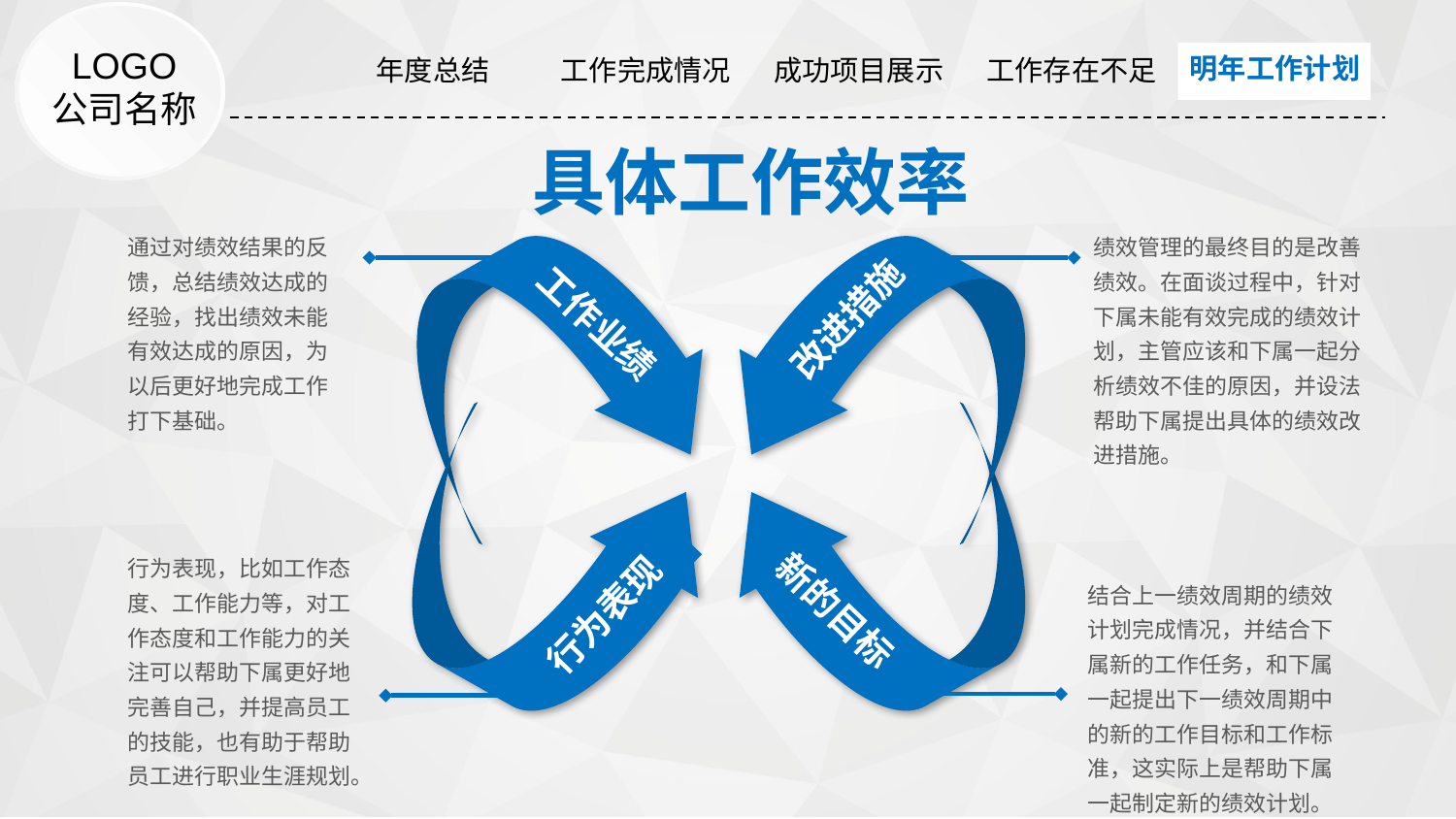

| 年度总结 | 工作完成情况 | 成功项目展示 | 工作存在不足 | 明年工作计划 |
| --- | --- | --- | --- | --- |

明年工作计划
LOGO
公司名称
具体工作效率

改进措施
通过对绩效结果的反馈，总结绩效达成的经验，找出绩效未能有效达成的原因，为以后更好地完成工作打下基础。
绩效管理的最终目的是改善绩效。在面谈过程中，针对下属未能有效完成的绩效计划，主管应该和下属一起分析绩效不佳的原因，并设法帮助下属提出具体的绩效改进措施。

工作业绩

行为表现

新的目标
行为表现，比如工作态度、工作能力等，对工作态度和工作能力的关注可以帮助下属更好地完善自己，并提高员工的技能，也有助于帮助员工进行职业生涯规划。
结合上一绩效周期的绩效计划完成情况，并结合下属新的工作任务，和下属一起提出下一绩效周期中的新的工作目标和工作标准，这实际上是帮助下属一起制定新的绩效计划。